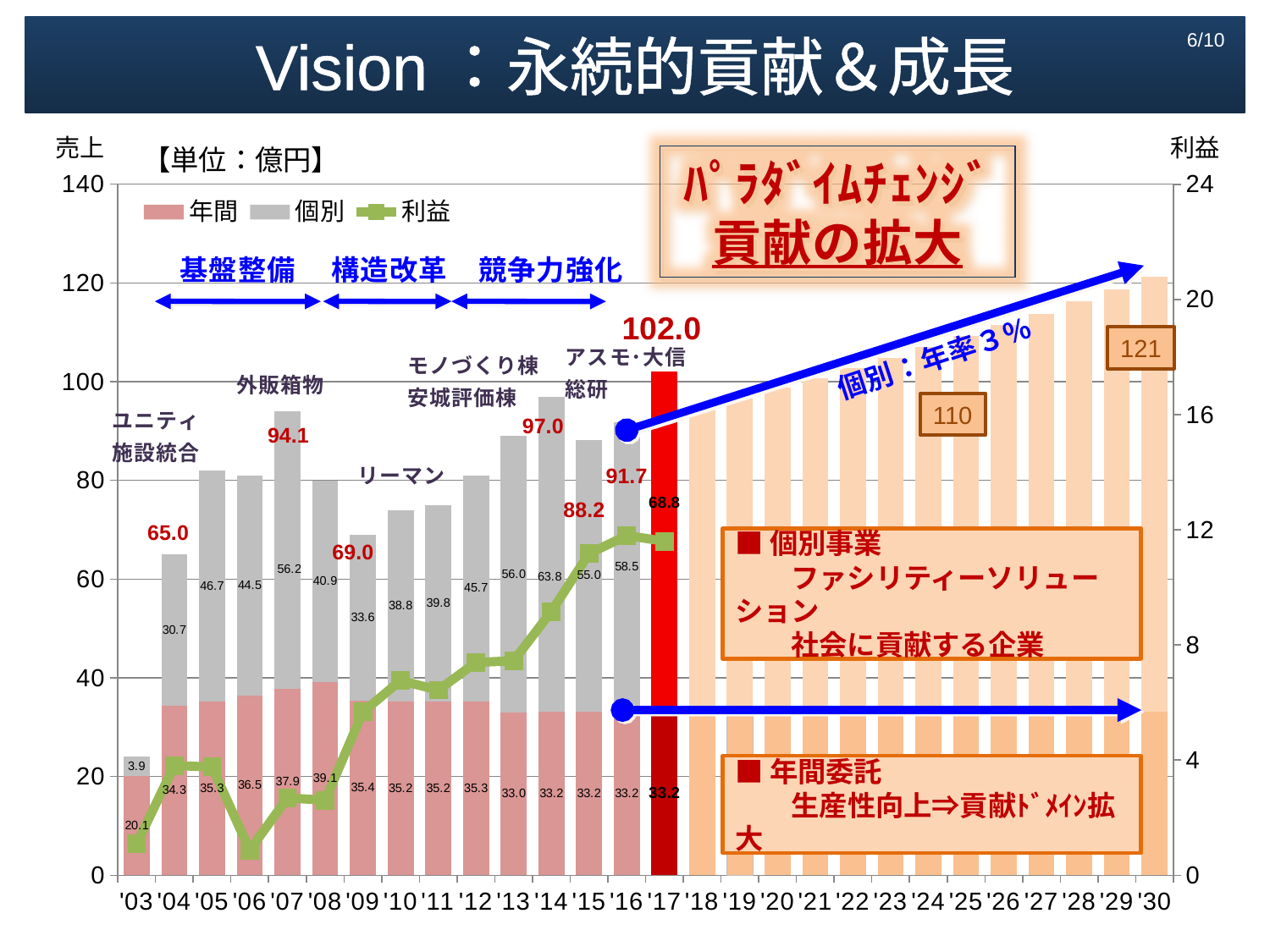

Vision：永続的貢献＆成長
6/10
売上
利益
【単位：億円】
ﾊﾟﾗﾀﾞｲﾑﾁｪﾝｼﾞ
貢献の拡大

### Chart

| Category | 年間 | 個別 | 利益 |
|---|---|---|---|
| '03 | 20.13 | 3.870000000000001 | 1.09 |
| '04 | 34.33 | 30.67 | 3.81 |
| '05 | 35.28 | 46.72 | 3.76 |
| '06 | 36.48 | 44.52 | 0.87 |
| '07 | 37.85 | 56.15 | 2.69 |
| '08 | 39.14 | 40.86 | 2.6 |
| '09 | 35.41 | 33.59 | 5.67 |
| '10 | 35.2 | 38.8 | 6.76 |
| '11 | 35.2 | 39.8 | 6.43 |
| '12 | 35.27 | 45.73 | 7.39 |
| '13 | 32.96 | 56.04 | 7.45 |
| '14 | 33.2 | 63.8 | 9.16 |
| '15 | 33.2 | 55.0 | 11.17 |
| '16 | 33.2 | 58.5 | 11.8 |
| '17 | 33.2 | 68.8 | 11.6 |
| '18 | 33.2 | 61.8 | None |
| '19 | 33.2 | 63.7 | None |
| '20 | 33.2 | 65.6 | None |
| '21 | 33.2 | 67.5 | None |
| '22 | 33.2 | 69.6 | None |
| '23 | 33.2 | 71.6 | None |
| '24 | 33.2 | 73.8 | None |
| '25 | 33.2 | 76.0 | None |
| '26 | 33.2 | 78.3 | None |
| '27 | 33.2 | 80.6 | None |
| '28 | 33.2 | 83.1 | None |
| '29 | 33.2 | 85.5 | None |
| '30 | 33.2 | 88.1 | None |
基盤整備
　構造改革
競争力強化

102.0
121
個別：年率３％
モノづくり棟
安城評価棟
外販箱物

110
97.0
94.1
リーマン
91.7
88.2
65.0
■個別事業
　　ファシリティーソリューション
　　社会に貢献する企業
69.0
■年間委託
　　生産性向上⇒貢献ﾄﾞﾒｲﾝ拡大